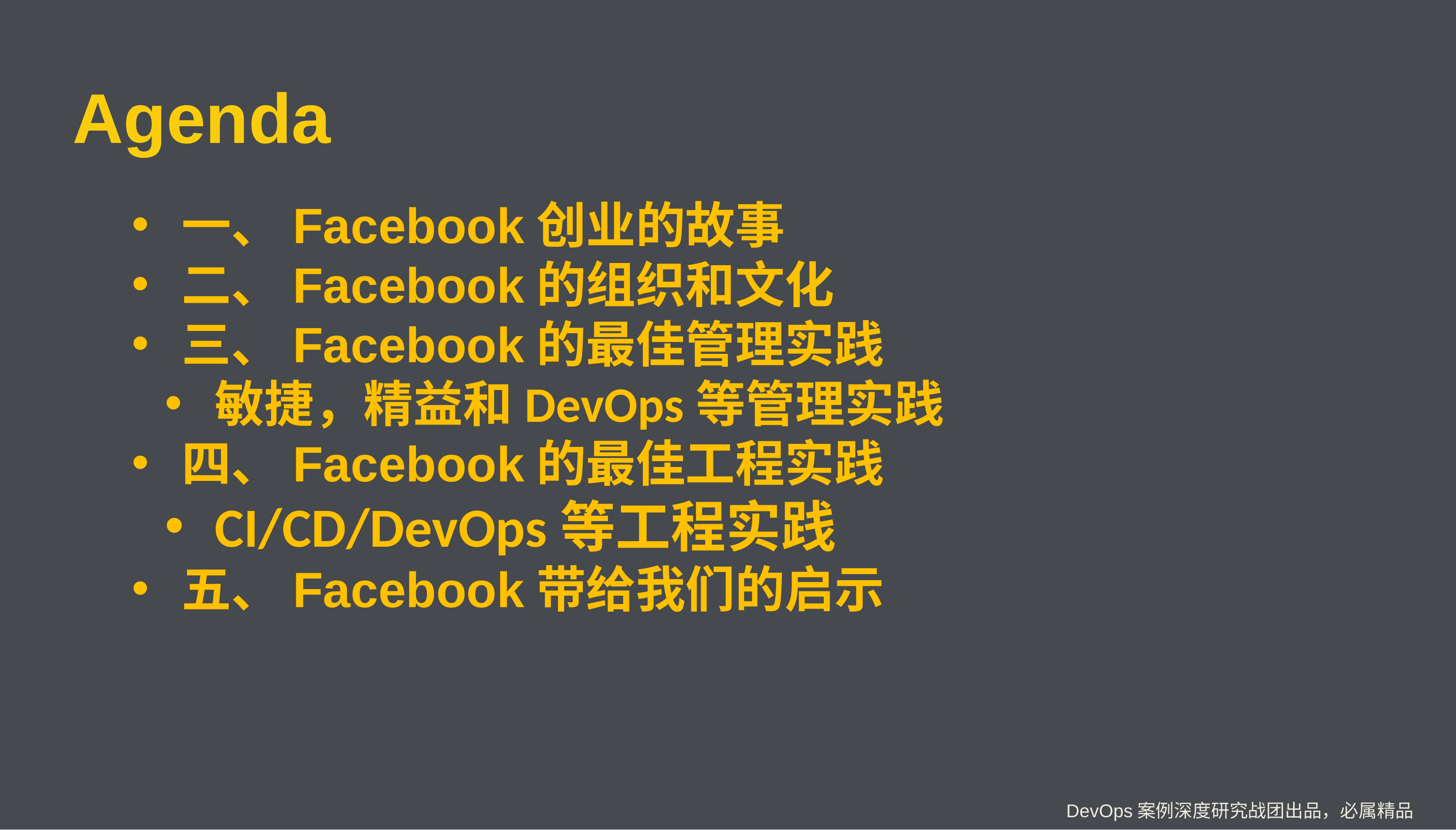

# Agenda
一、Facebook创业的故事
二、Facebook的组织和文化
三、Facebook的最佳管理实践
敏捷，精益和DevOps等管理实践
四、Facebook的最佳工程实践
CI/CD/DevOps等工程实践
五、Facebook带给我们的启示